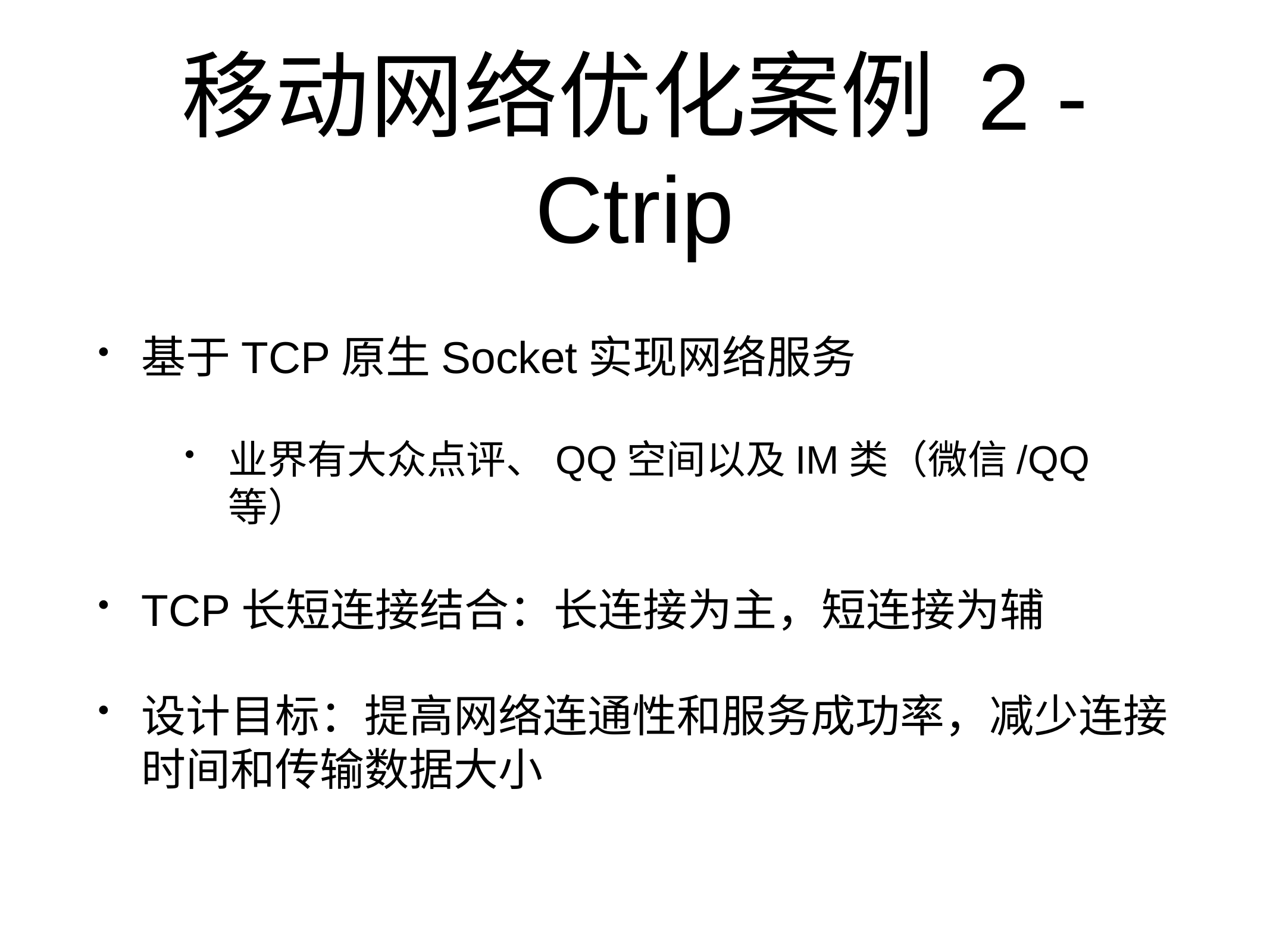

# 移动网络优化案例 2 - Ctrip
基于TCP原生Socket实现网络服务
业界有大众点评、QQ空间以及IM类（微信/QQ等）
TCP长短连接结合：长连接为主，短连接为辅
设计目标：提高网络连通性和服务成功率，减少连接时间和传输数据大小